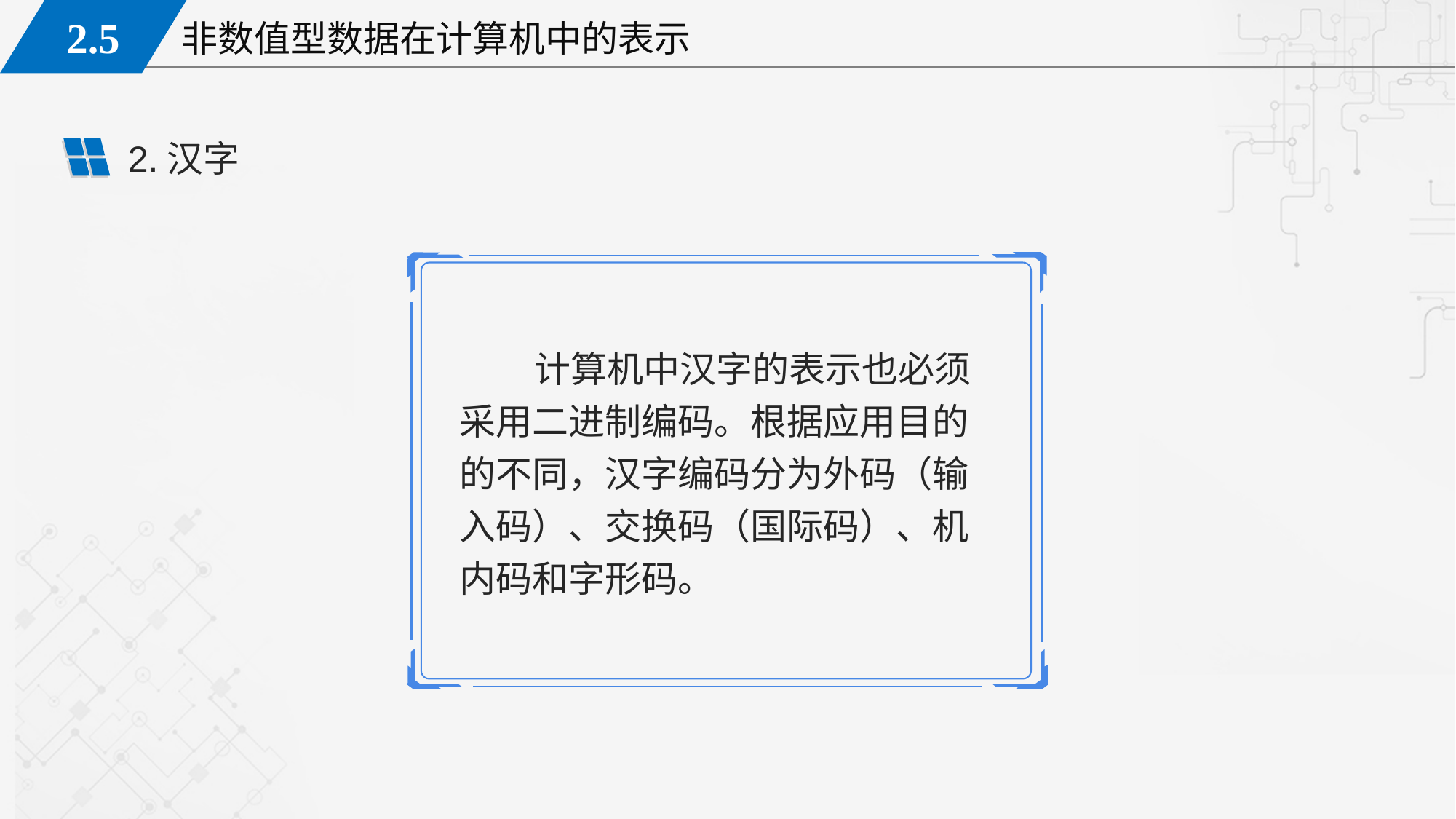

2.汉字

计算机中汉字的表示也必须采用二进制编码。根据应用目的的不同，汉字编码分为外码（输入码）、交换码（国际码）、机内码和字形码。